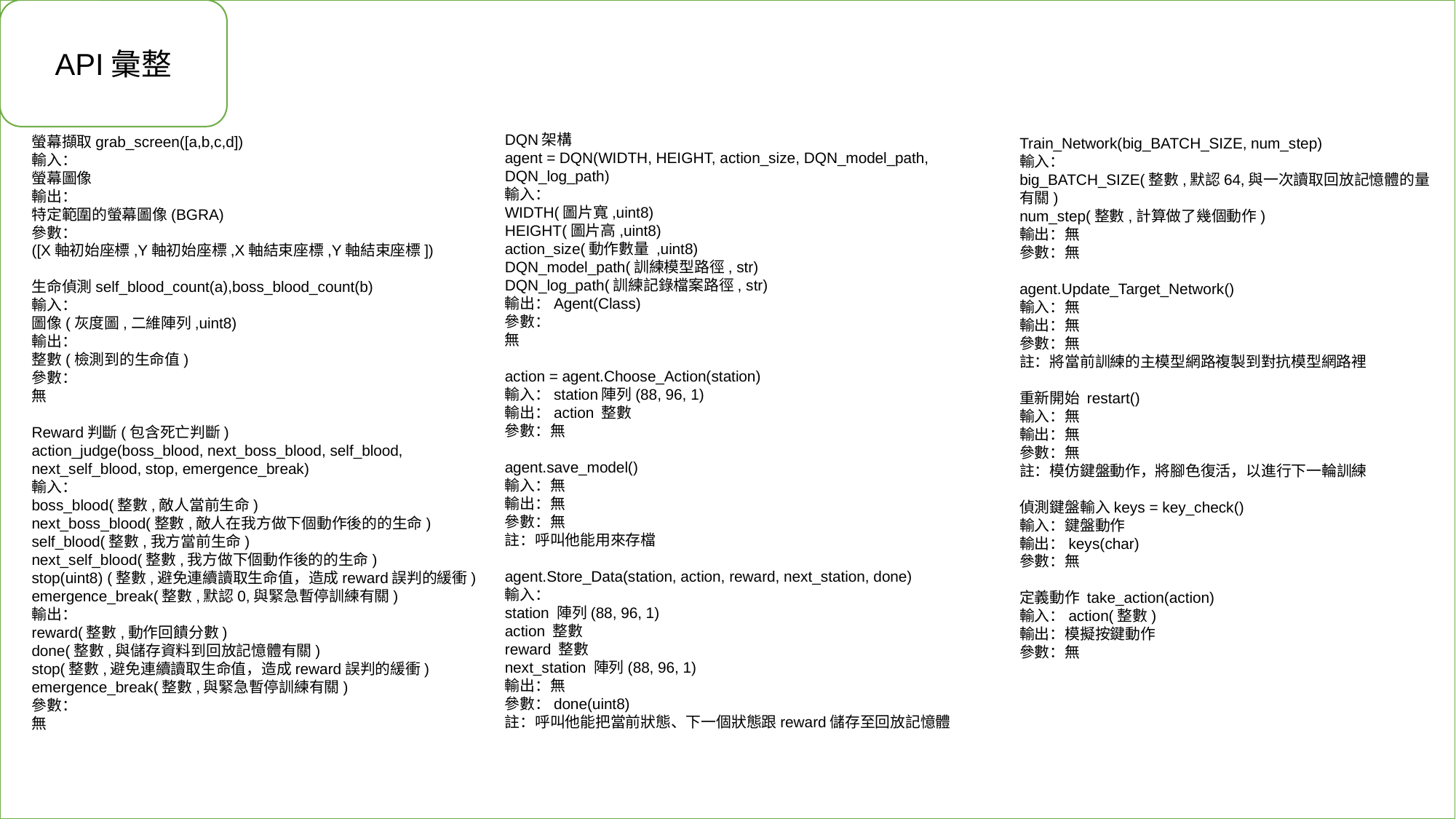

API彙整
DQN架構
agent = DQN(WIDTH, HEIGHT, action_size, DQN_model_path, DQN_log_path)
輸入：
WIDTH(圖片寬,uint8)
HEIGHT(圖片高,uint8)
action_size(動作數量 ,uint8)
DQN_model_path(訓練模型路徑, str)
DQN_log_path(訓練記錄檔案路徑, str)
輸出：Agent(Class)
參數：
無

action = agent.Choose_Action(station)
輸入：station陣列(88, 96, 1)
輸出：action 整數
參數：無

agent.save_model()
輸入：無
輸出：無
參數：無
註：呼叫他能用來存檔

agent.Store_Data(station, action, reward, next_station, done)
輸入：
station 陣列(88, 96, 1)
action 整數
reward 整數
next_station 陣列(88, 96, 1)
輸出：無
參數：done(uint8)
註：呼叫他能把當前狀態、下一個狀態跟reward儲存至回放記憶體

螢幕擷取grab_screen([a,b,c,d])
輸入：
螢幕圖像
輸出：
特定範圍的螢幕圖像(BGRA)
參數：
([X軸初始座標,Y軸初始座標,X軸結束座標,Y軸結束座標])

生命偵測self_blood_count(a),boss_blood_count(b)
輸入：
圖像(灰度圖,二維陣列,uint8)
輸出：
整數(檢測到的生命值)
參數：
無

Reward判斷(包含死亡判斷)
action_judge(boss_blood, next_boss_blood, self_blood, next_self_blood, stop, emergence_break)
輸入：
boss_blood(整數,敵人當前生命)
next_boss_blood(整數,敵人在我方做下個動作後的的生命)
self_blood(整數,我方當前生命)
next_self_blood(整數,我方做下個動作後的的生命)
stop(uint8) (整數,避免連續讀取生命值，造成reward誤判的緩衝)
emergence_break(整數,默認0,與緊急暫停訓練有關)
輸出：
reward(整數,動作回饋分數)
done(整數,與儲存資料到回放記憶體有關)
stop(整數,避免連續讀取生命值，造成reward誤判的緩衝)
emergence_break(整數,與緊急暫停訓練有關)
參數：
無

Train_Network(big_BATCH_SIZE, num_step)
輸入：
big_BATCH_SIZE(整數,默認64,與一次讀取回放記憶體的量有關)
num_step(整數,計算做了幾個動作)
輸出：無
參數：無

agent.Update_Target_Network()
輸入：無
輸出：無
參數：無
註：將當前訓練的主模型網路複製到對抗模型網路裡

重新開始 restart()
輸入：無
輸出：無
參數：無
註：模仿鍵盤動作，將腳色復活，以進行下一輪訓練

偵測鍵盤輸入keys = key_check()
輸入：鍵盤動作
輸出：keys(char)
參數：無

定義動作 take_action(action)
輸入：action(整數)
輸出：模擬按鍵動作
參數：無